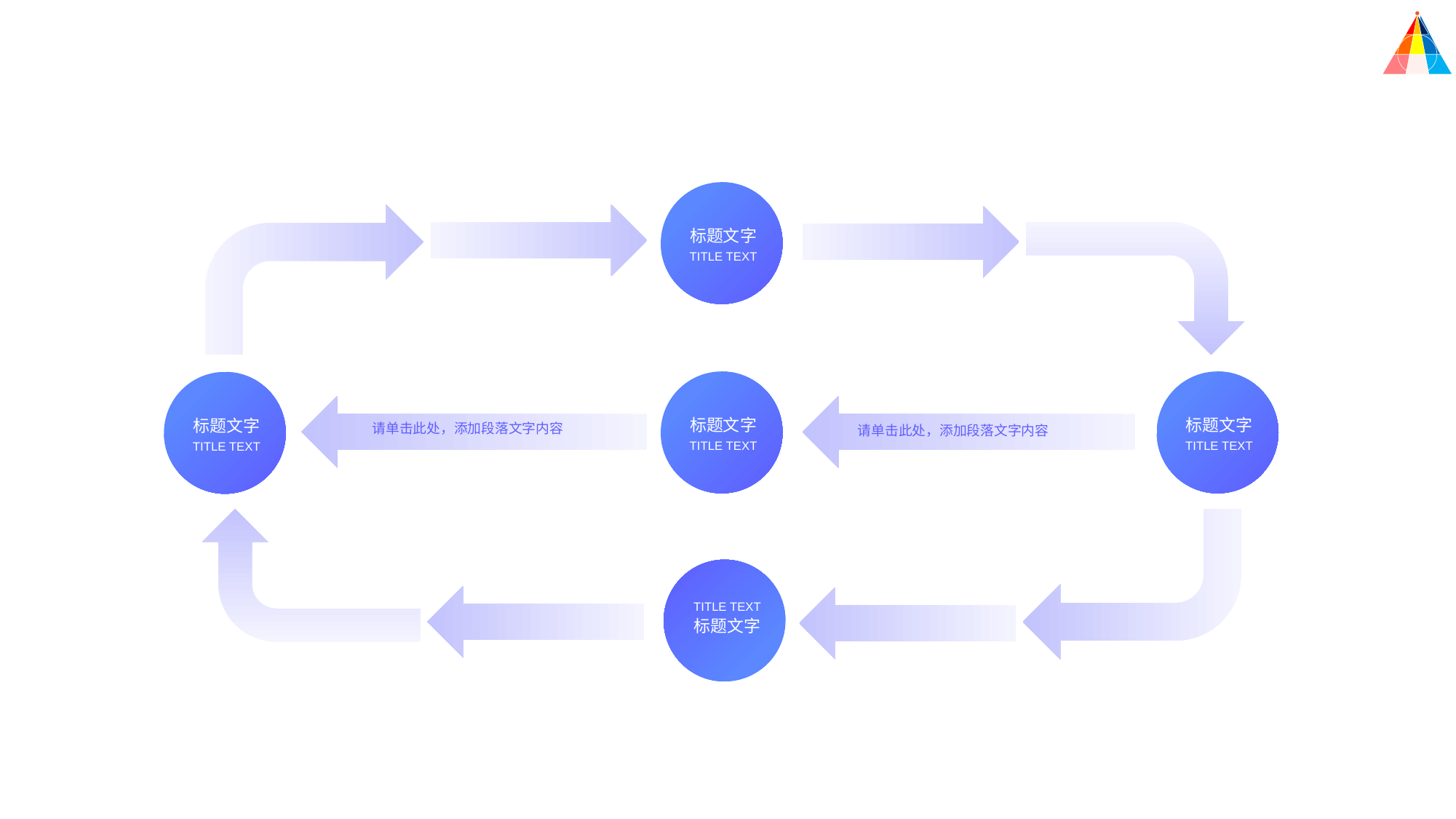

标题文字
TITLE TEXT

标题文字
TITLE TEXT
标题文字
TITLE TEXT
标题文字
TITLE TEXT
请单击此处，添加段落文字内容
请单击此处，添加段落文字内容

标题文字
TITLE TEXT